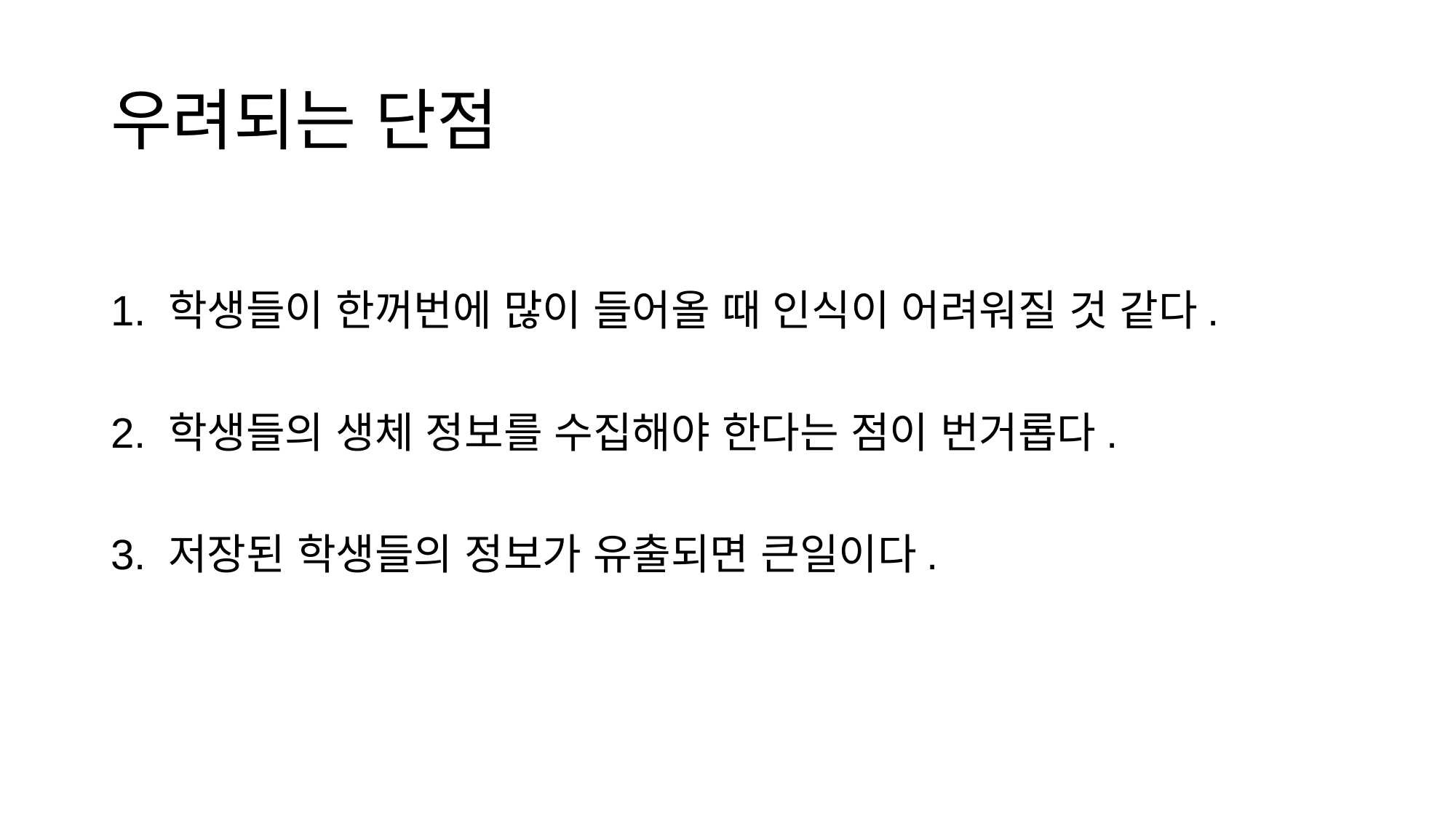

# 우려되는 단점

1. 학생들이 한꺼번에 많이 들어올 때 인식이 어려워질 것 같다.

2. 학생들의 생체 정보를 수집해야 한다는 점이 번거롭다.

3. 저장된 학생들의 정보가 유출되면 큰일이다.